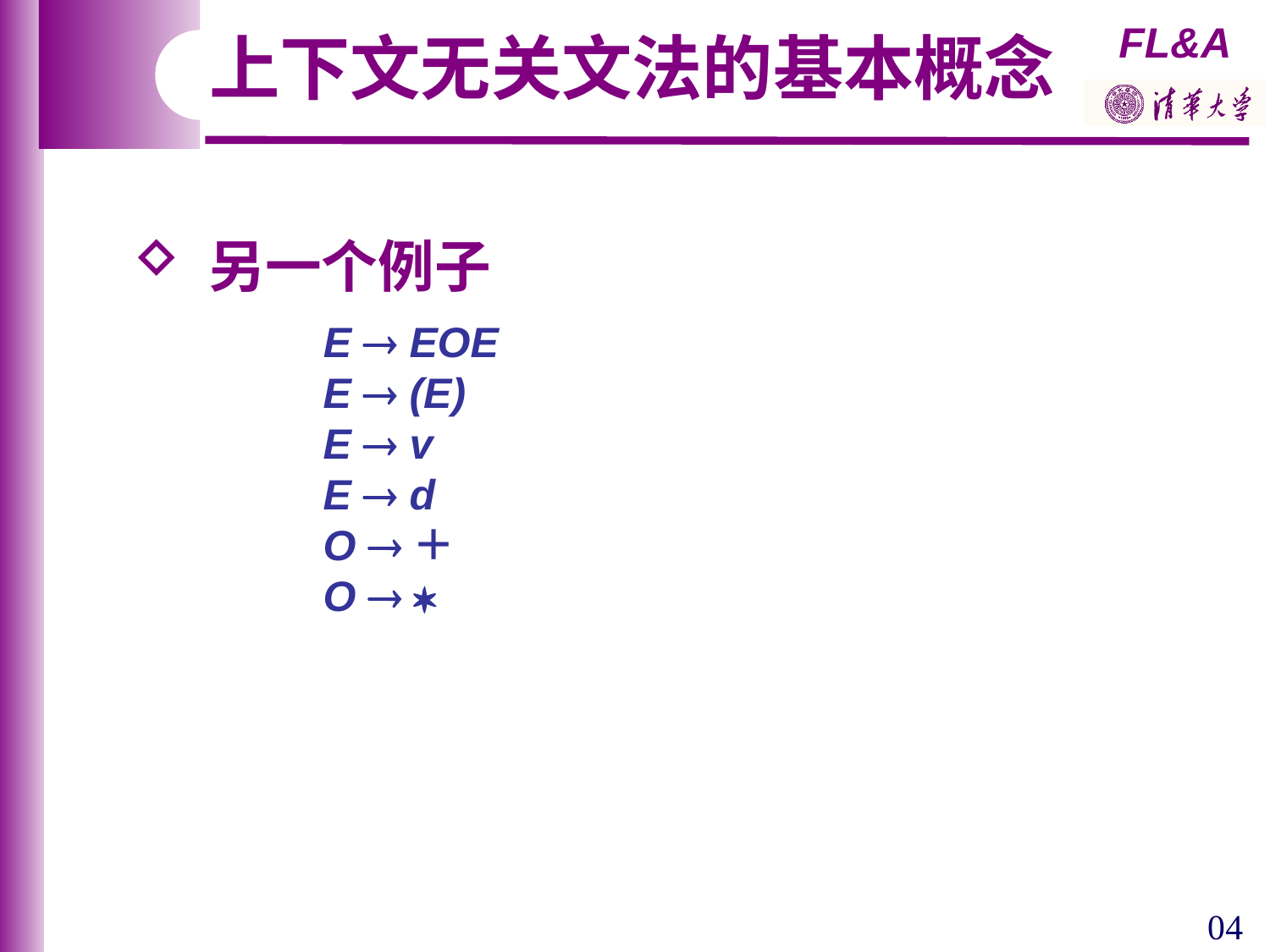

上下文无关文法的基本概念
 另一个例子

                   E → EOE
                   E → (E)
                   E → v
                   E → d
                   O →＋
                   O → ∗
04